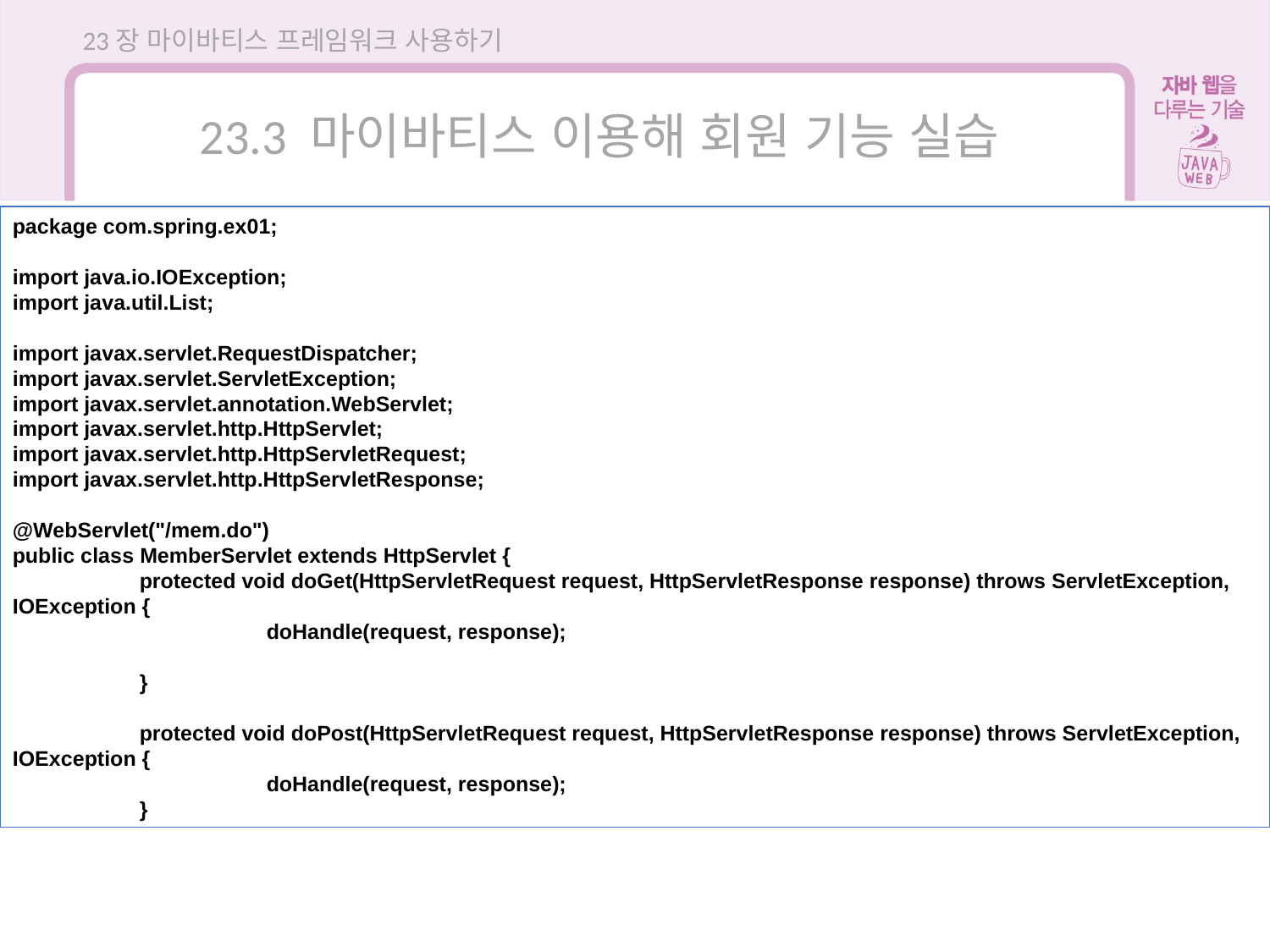

23장 마이바티스 프레임워크 사용하기
23.3 마이바티스 이용해 회원 기능 실습
package com.spring.ex01;

import java.io.IOException;
import java.util.List;

import javax.servlet.RequestDispatcher;
import javax.servlet.ServletException;
import javax.servlet.annotation.WebServlet;
import javax.servlet.http.HttpServlet;
import javax.servlet.http.HttpServletRequest;
import javax.servlet.http.HttpServletResponse;

@WebServlet("/mem.do")
public class MemberServlet extends HttpServlet {
	protected void doGet(HttpServletRequest request, HttpServletResponse response) throws ServletException, IOException {
		doHandle(request, response);

	}

	protected void doPost(HttpServletRequest request, HttpServletResponse response) throws ServletException, IOException {
		doHandle(request, response);
	}